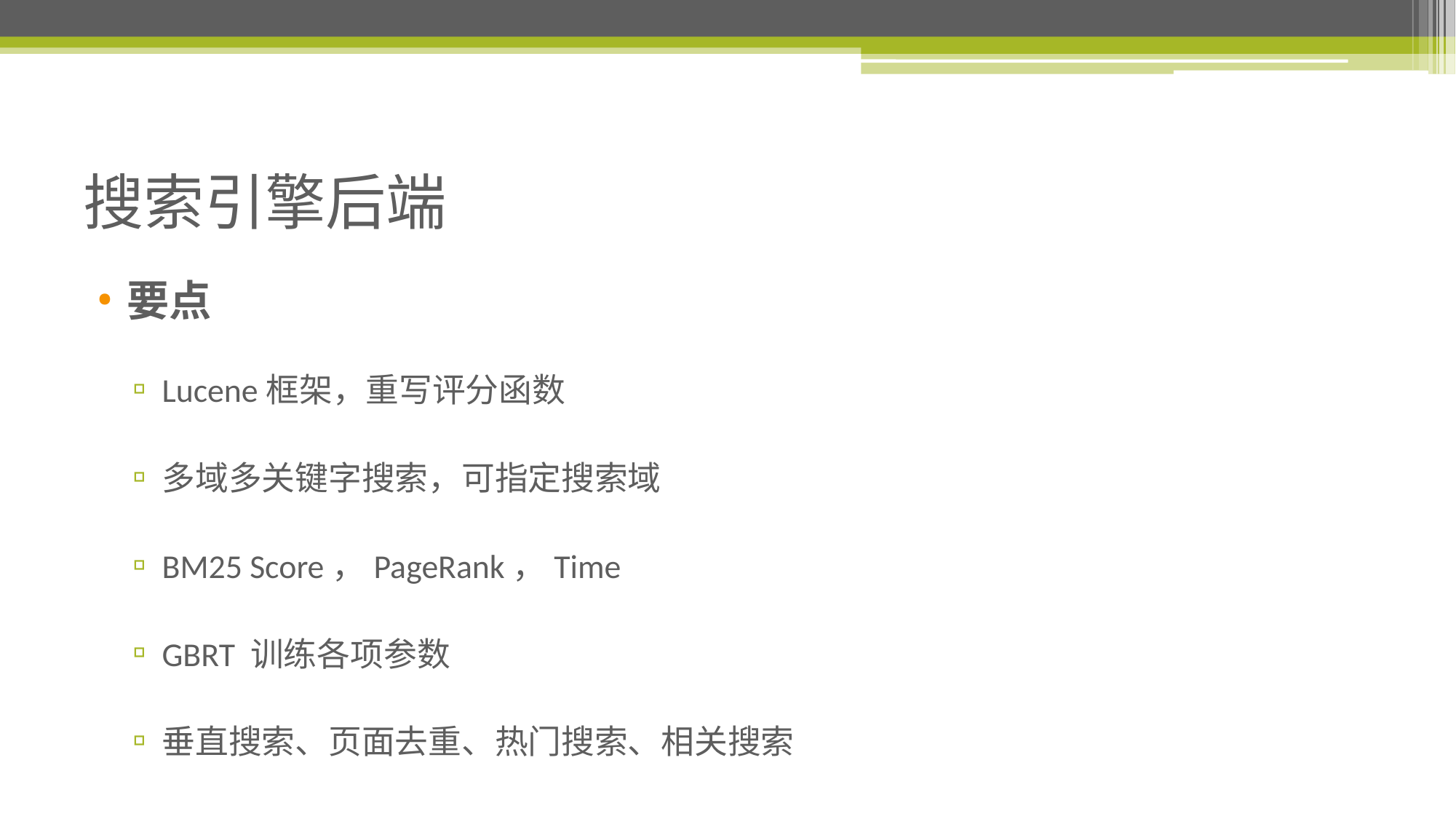

# 搜索引擎后端
要点

Lucene框架，重写评分函数

多域多关键字搜索，可指定搜索域

BM25 Score，PageRank，Time

GBRT 训练各项参数

垂直搜索、页面去重、热门搜索、相关搜索